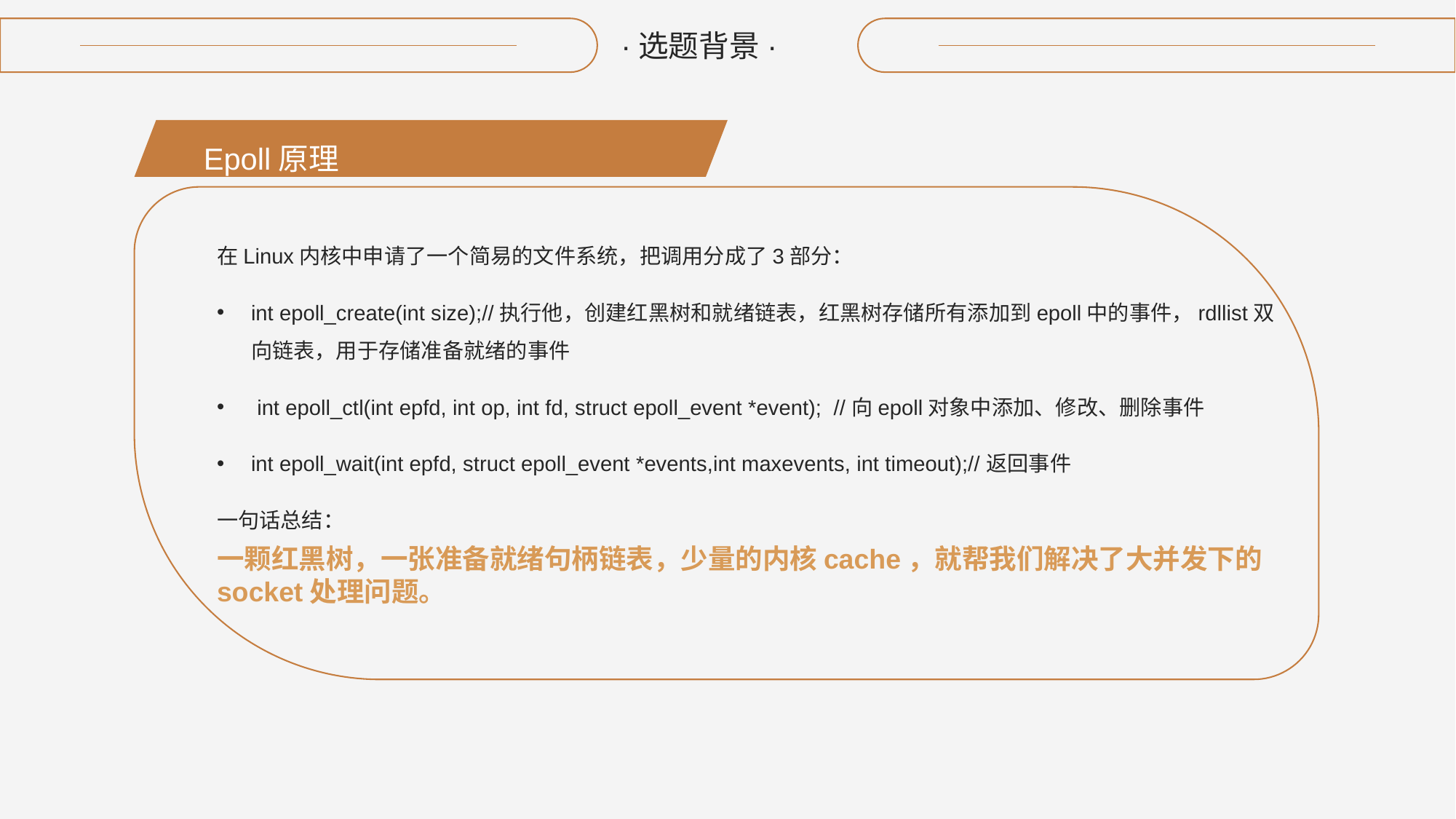

·选题背景·
Epoll原理

在Linux内核中申请了一个简易的文件系统，把调用分成了3部分：
int epoll_create(int size);//执行他，创建红黑树和就绪链表，红黑树存储所有添加到epoll中的事件，rdllist双向链表，用于存储准备就绪的事件
 int epoll_ctl(int epfd, int op, int fd, struct epoll_event *event);  //向epoll对象中添加、修改、删除事件
int epoll_wait(int epfd, struct epoll_event *events,int maxevents, int timeout);//返回事件
一句话总结：
一颗红黑树，一张准备就绪句柄链表，少量的内核cache，就帮我们解决了大并发下的socket处理问题。